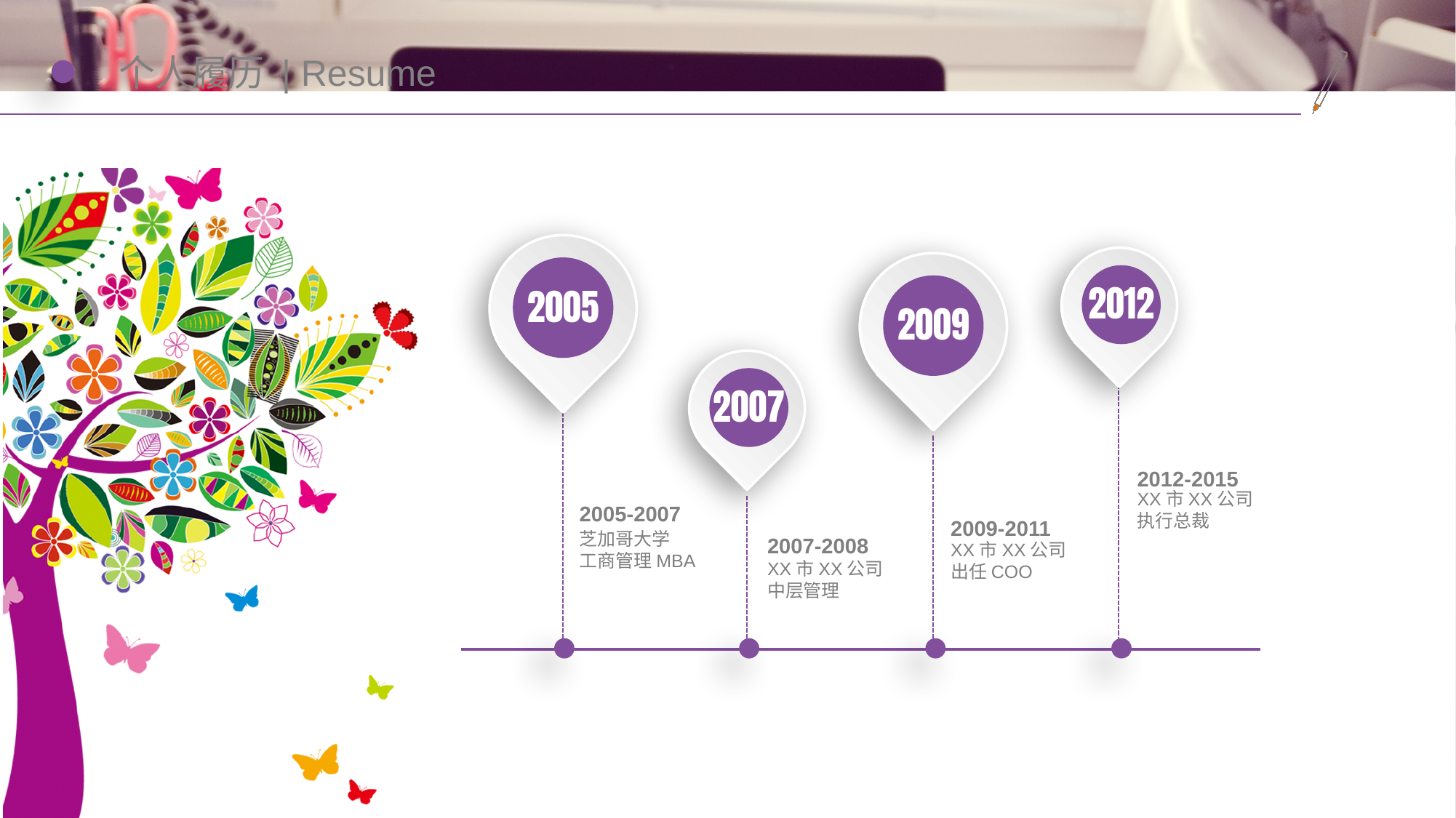

# 个人履历 | Resume

2005

2012

2009

2007
2012-2015
XX市XX公司
执行总裁
2005-2007
2009-2011
2007-2008
芝加哥大学
工商管理MBA
XX市XX公司
出任COO
XX市XX公司
中层管理